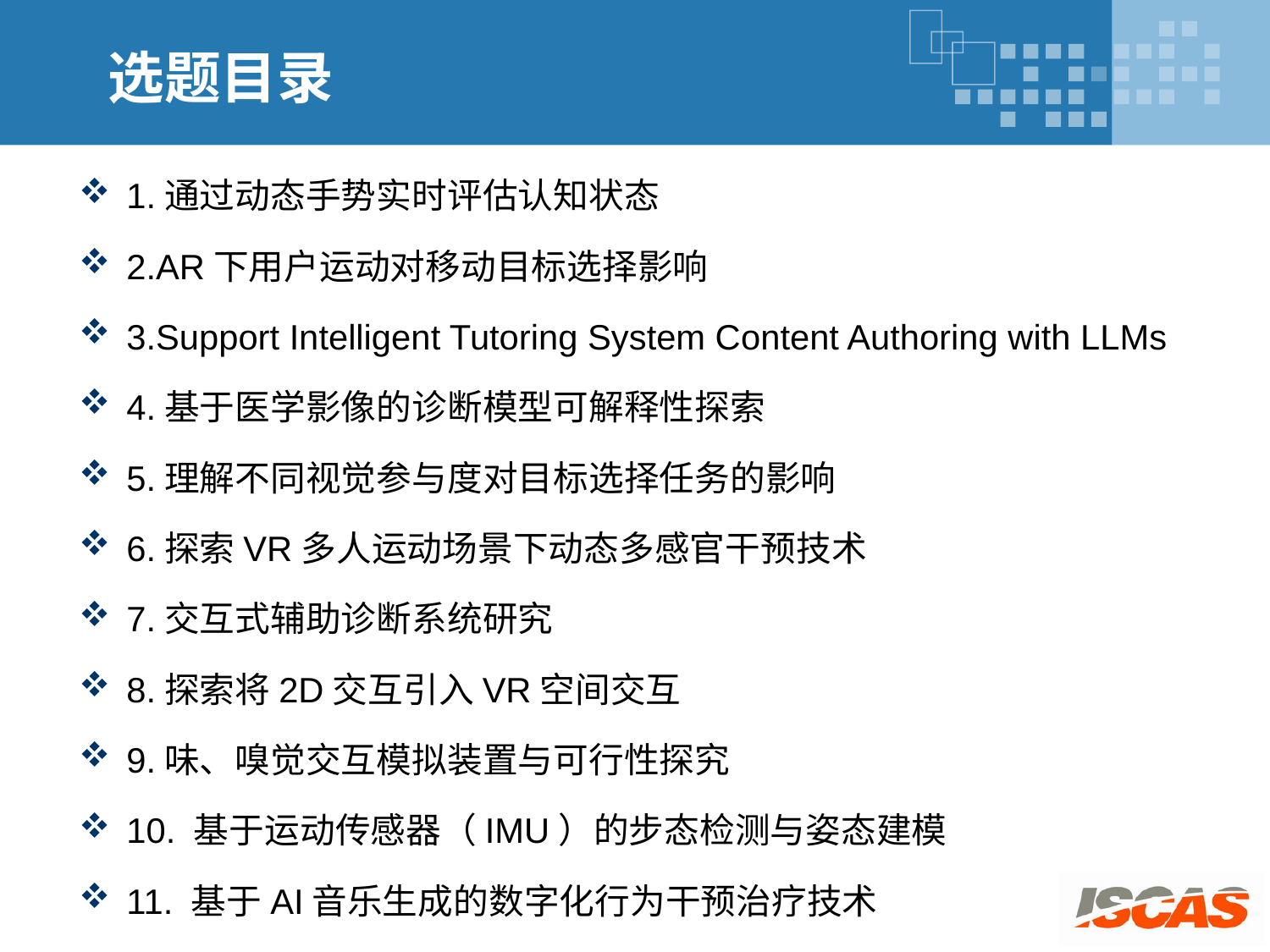

# 选题目录
1.通过动态手势实时评估认知状态
2.AR下用户运动对移动目标选择影响
3.Support Intelligent Tutoring System Content Authoring with LLMs
4.基于医学影像的诊断模型可解释性探索
5.理解不同视觉参与度对目标选择任务的影响
6.探索VR多人运动场景下动态多感官干预技术
7.交互式辅助诊断系统研究
8.探索将2D交互引入VR空间交互
9.味、嗅觉交互模拟装置与可行性探究
10. 基于运动传感器（IMU）的步态检测与姿态建模
11. 基于AI音乐生成的数字化行为干预治疗技术